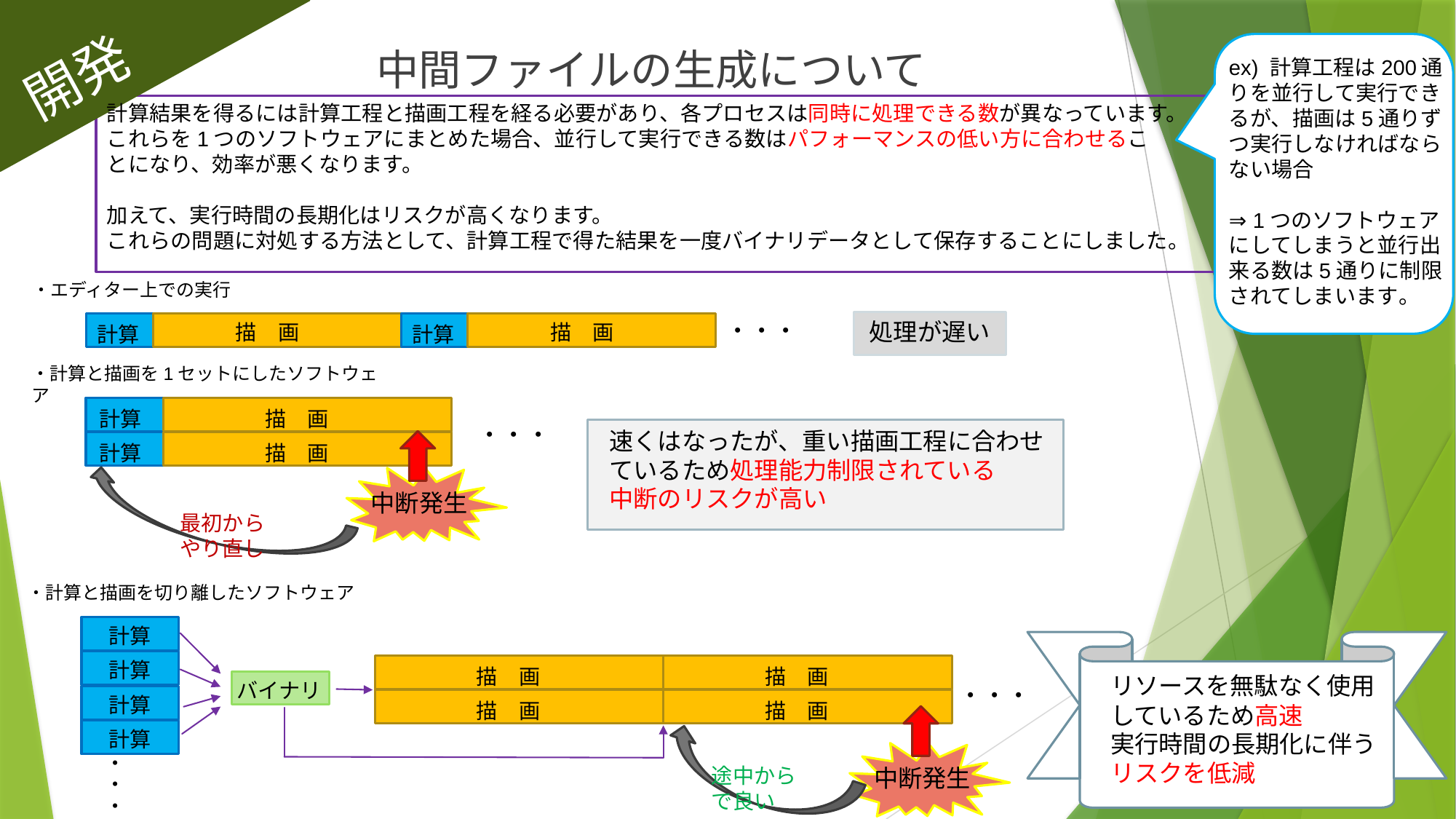

中間ファイルの生成について

開発
ex) 計算工程は200通りを並行して実行できるが、描画は5通りずつ実行しなければならない場合

⇒ 1つのソフトウェアにしてしまうと並行出来る数は5通りに制限されてしまいます。
計算結果を得るには計算工程と描画工程を経る必要があり、各プロセスは同時に処理できる数が異なっています。
これらを1つのソフトウェアにまとめた場合、並行して実行できる数はパフォーマンスの低い方に合わせることになり、効率が悪くなります。

加えて、実行時間の長期化はリスクが高くなります。
これらの問題に対処する方法として、計算工程で得た結果を一度バイナリデータとして保存することにしました。

・エディター上での実行
・・・

処理が遅い

描　画

描　画
計算
計算
・計算と描画を1セットにしたソフトウェア

描　画
計算
・・・

速くはなったが、重い描画工程に合わせているため処理能力制限されている
中断のリスクが高い

描　画
計算

中断発生

最初からやり直し
・計算と描画を切り離したソフトウェア

計算

計算

描　画
描　画
リソースを無駄なく使用しているため高速
実行時間の長期化に伴うリスクを低減

バイナリ
・・・

計算

描　画
描　画

計算

途中からで良い
中断発生
・・・